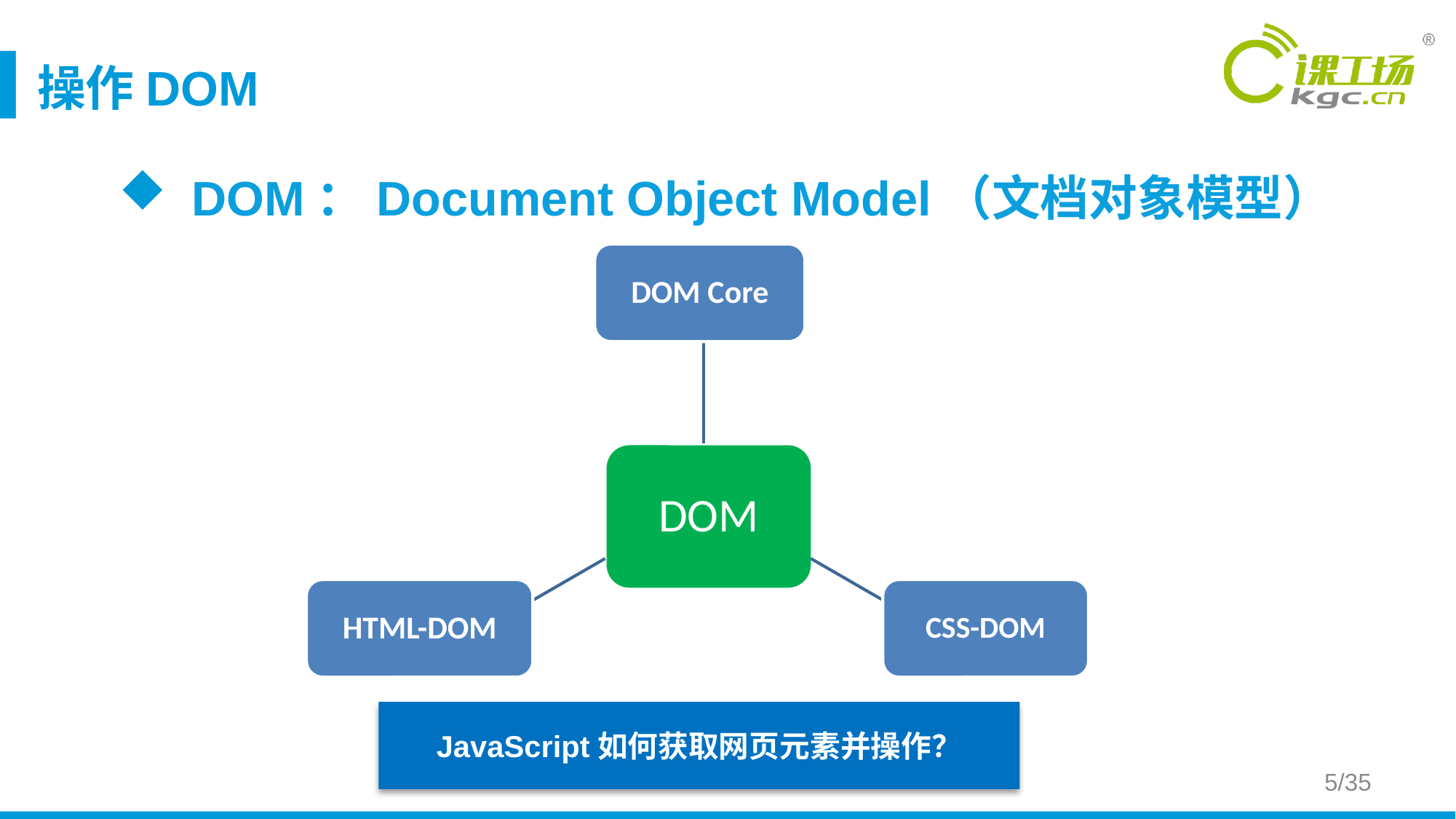

# 操作DOM
DOM：Document Object Model（文档对象模型）

DOM Core

DOM

HTML-DOM

CSS-DOM
JavaScript如何获取网页元素并操作？
5/35